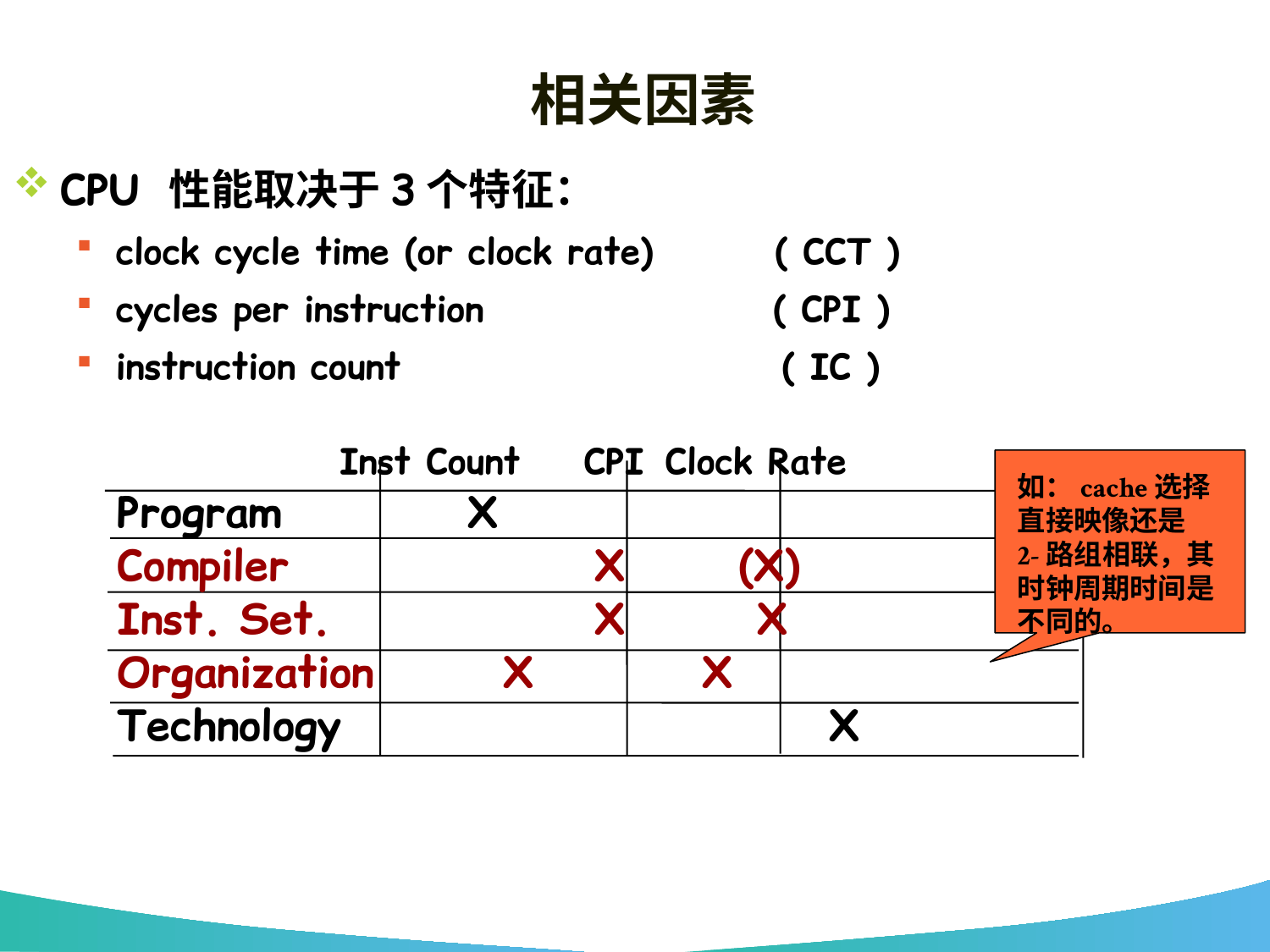

# 相关因素
CPU 性能取决于3个特征：
clock cycle time (or clock rate)        ( CCT )
cycles per instruction                   ( CPI )
instruction count                         ( IC )

		   Inst Count	   CPI	Clock Rate
Program	          X
Compiler	          X	    (X)
Inst. Set.	          X	     X
Organization	     X		  X
Technology				  X

如：cache选择
直接映像还是
2-路组相联，其时钟周期时间是不同的。